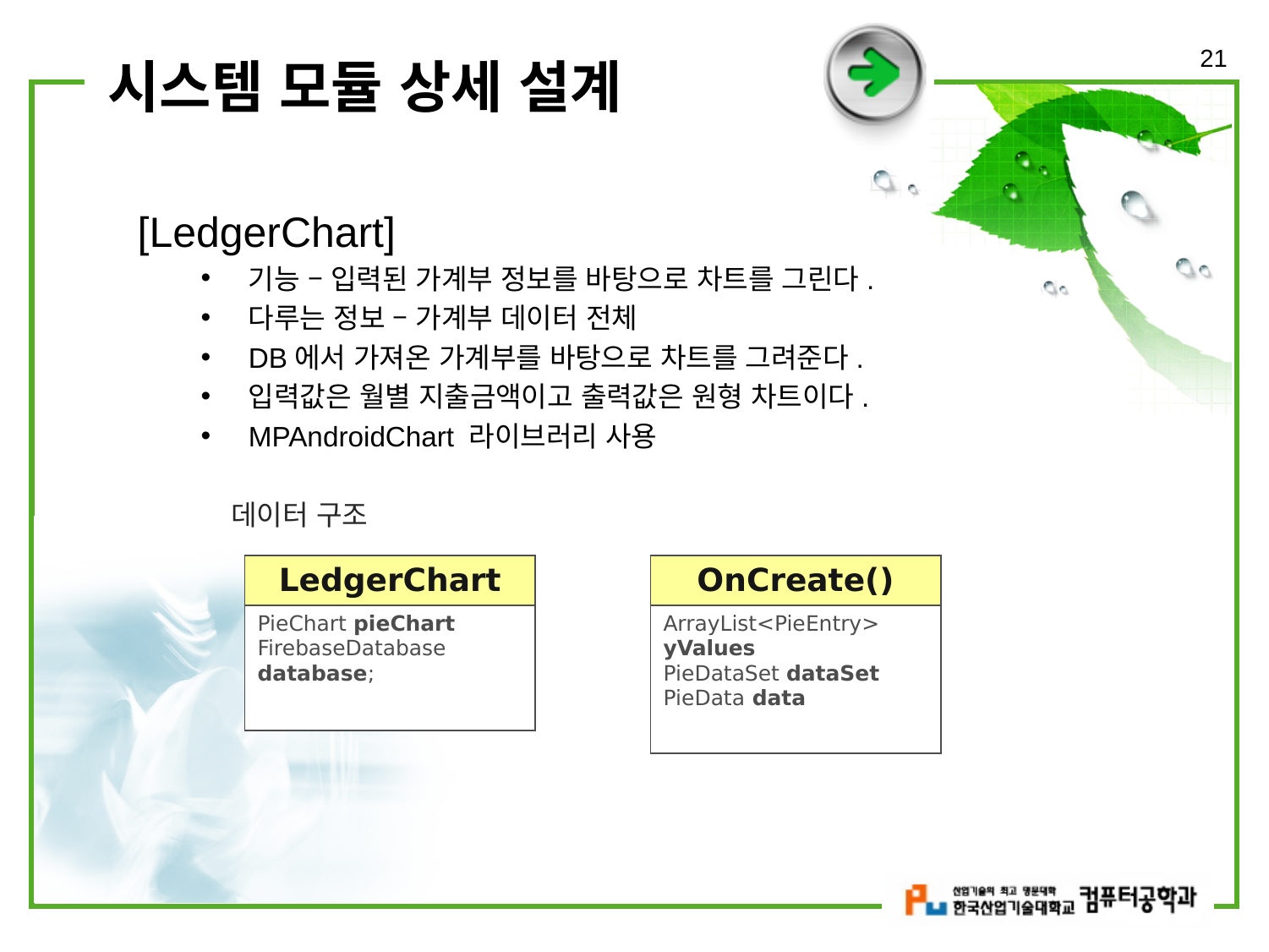

21
# 시스템 모듈 상세 설계
[LedgerChart]
기능 – 입력된 가계부 정보를 바탕으로 차트를 그린다.
다루는 정보 – 가계부 데이터 전체
DB에서 가져온 가계부를 바탕으로 차트를 그려준다.
입력값은 월별 지출금액이고 출력값은 원형 차트이다.
MPAndroidChart 라이브러리 사용

   데이터 구조

| LedgerChart |
| --- |
| PieChart pieChart FirebaseDatabase database; |
| OnCreate() |
| --- |
| ArrayList<PieEntry> yValues PieDataSet dataSet PieData data |